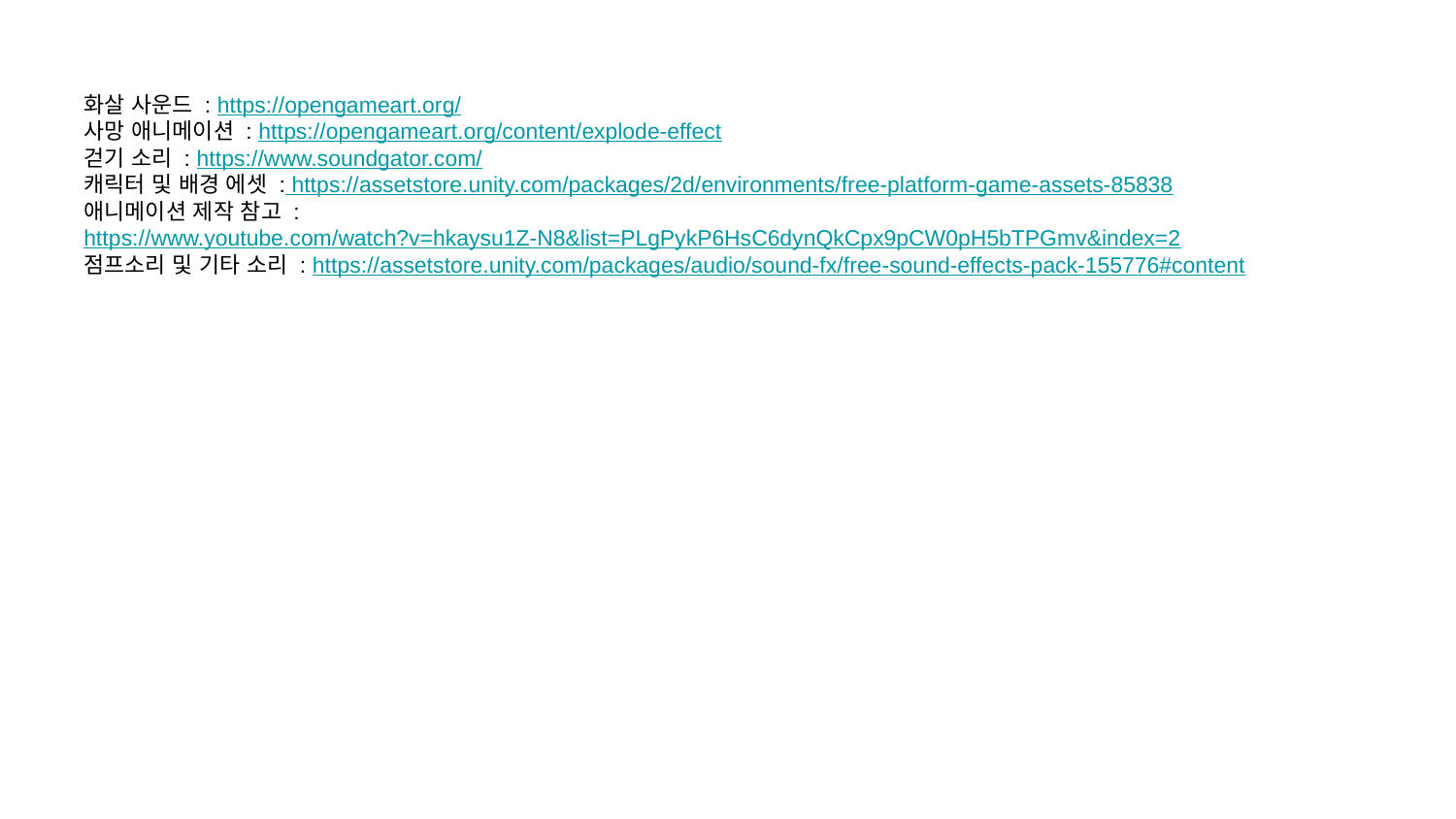

화살 사운드 : https://opengameart.org/
사망 애니메이션 : https://opengameart.org/content/explode-effect
걷기 소리 : https://www.soundgator.com/
캐릭터 및 배경 에셋 : https://assetstore.unity.com/packages/2d/environments/free-platform-game-assets-85838
애니메이션 제작 참고 : https://www.youtube.com/watch?v=hkaysu1Z-N8&list=PLgPykP6HsC6dynQkCpx9pCW0pH5bTPGmv&index=2
점프소리 및 기타 소리 : https://assetstore.unity.com/packages/audio/sound-fx/free-sound-effects-pack-155776#content